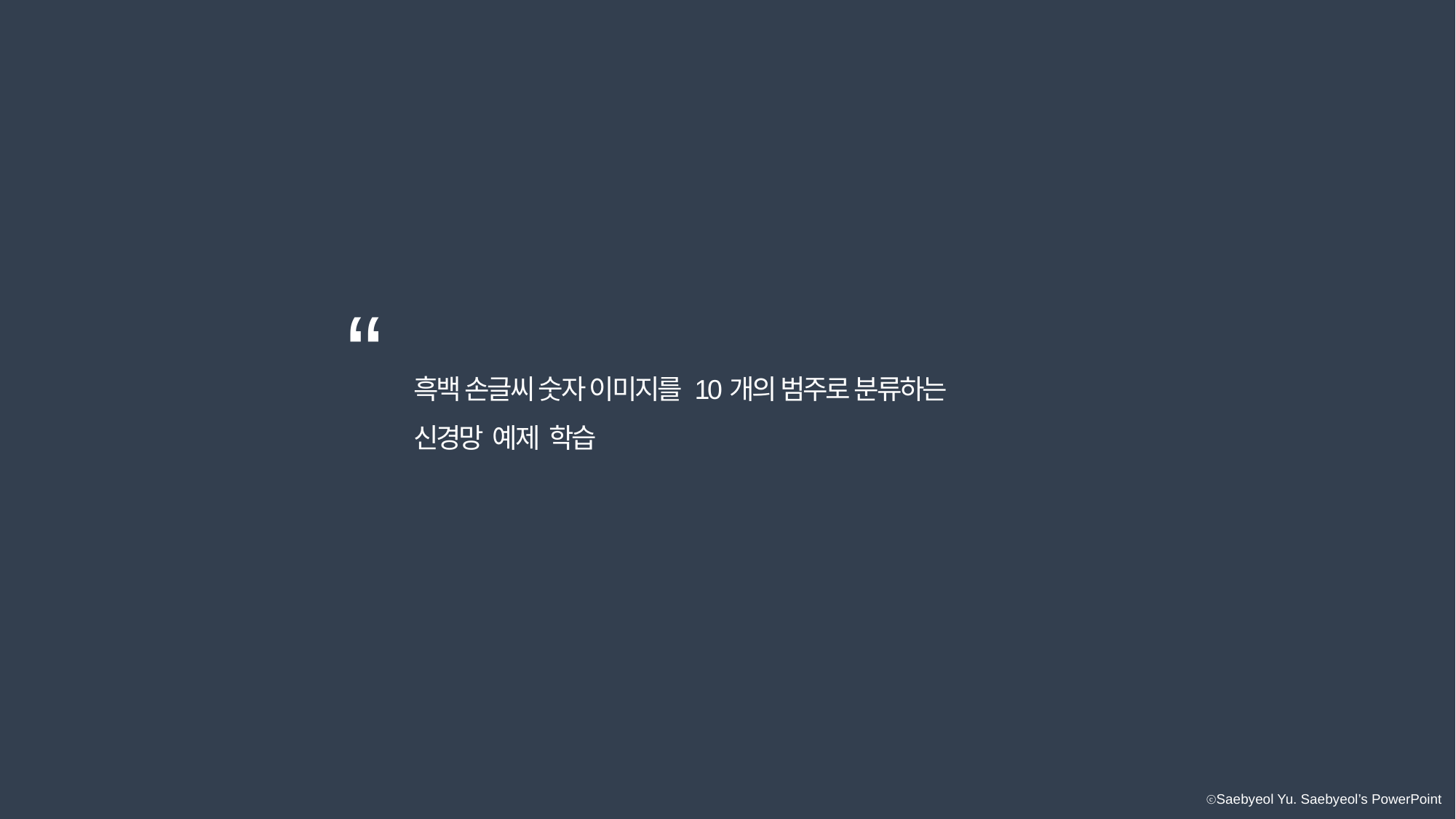

“
흑백 손글씨 숫자 이미지를 10개의 범주로 분류하는
신경망  예제  학습